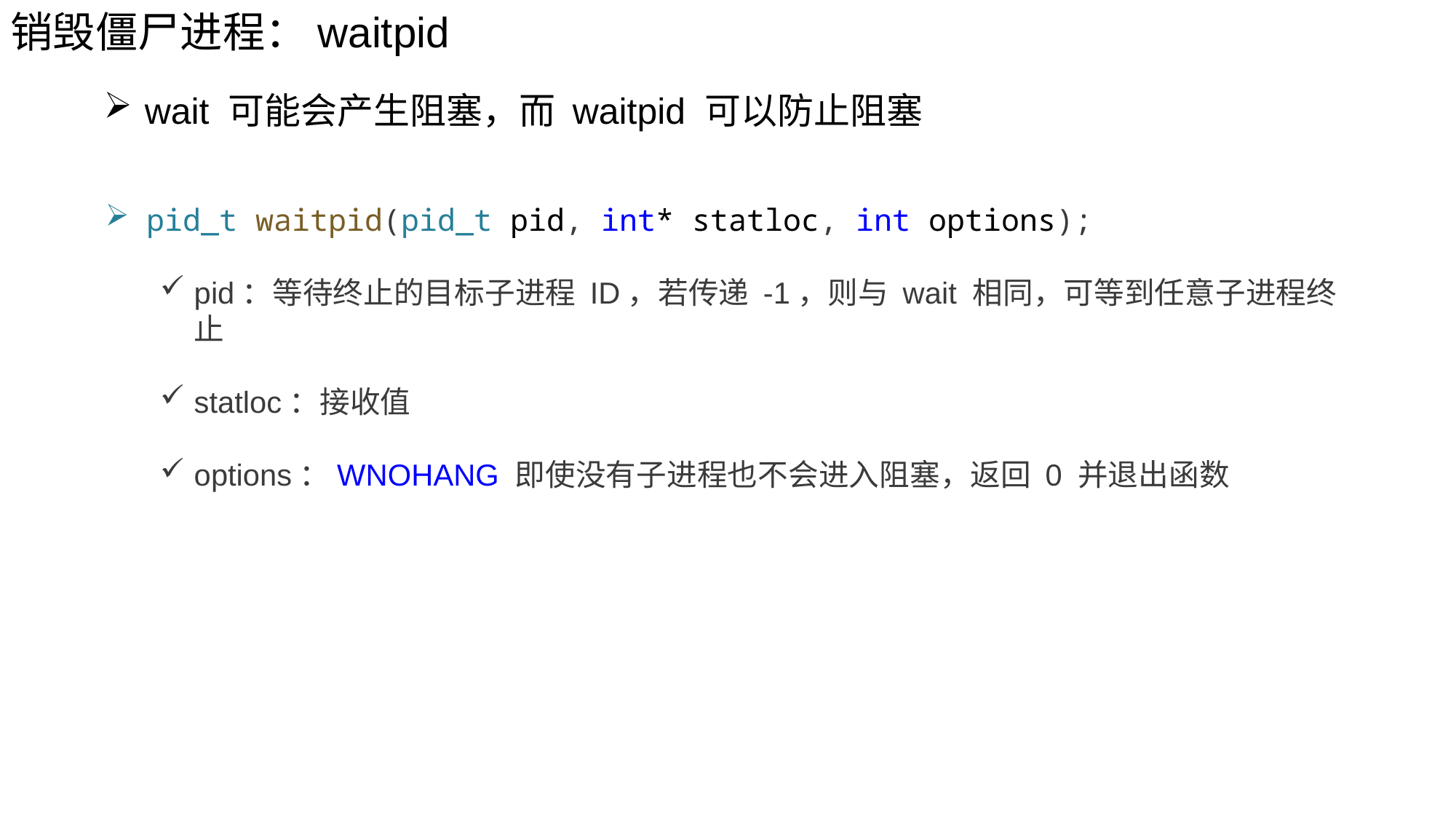

销毁僵尸进程：waitpid
wait 可能会产生阻塞，而 waitpid 可以防止阻塞
pid_t waitpid(pid_t pid, int* statloc, int options);

pid：等待终止的目标子进程 ID，若传递 -1，则与 wait 相同，可等到任意子进程终止

statloc：接收值

options：WNOHANG 即使没有子进程也不会进入阻塞，返回 0 并退出函数